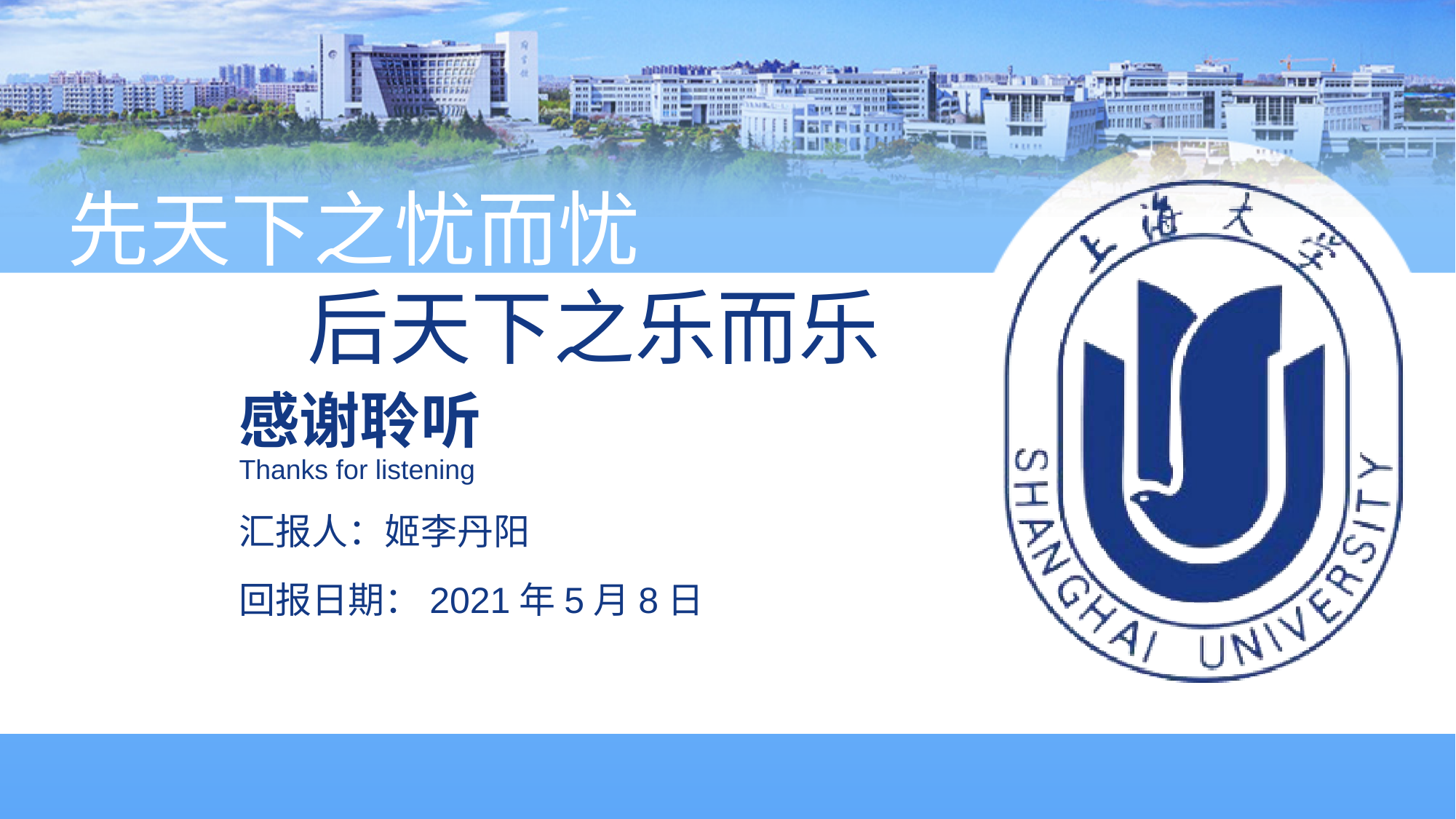

# 感谢聆听 Thanks for listening
汇报人：姬李丹阳
回报日期：2021年5月8日